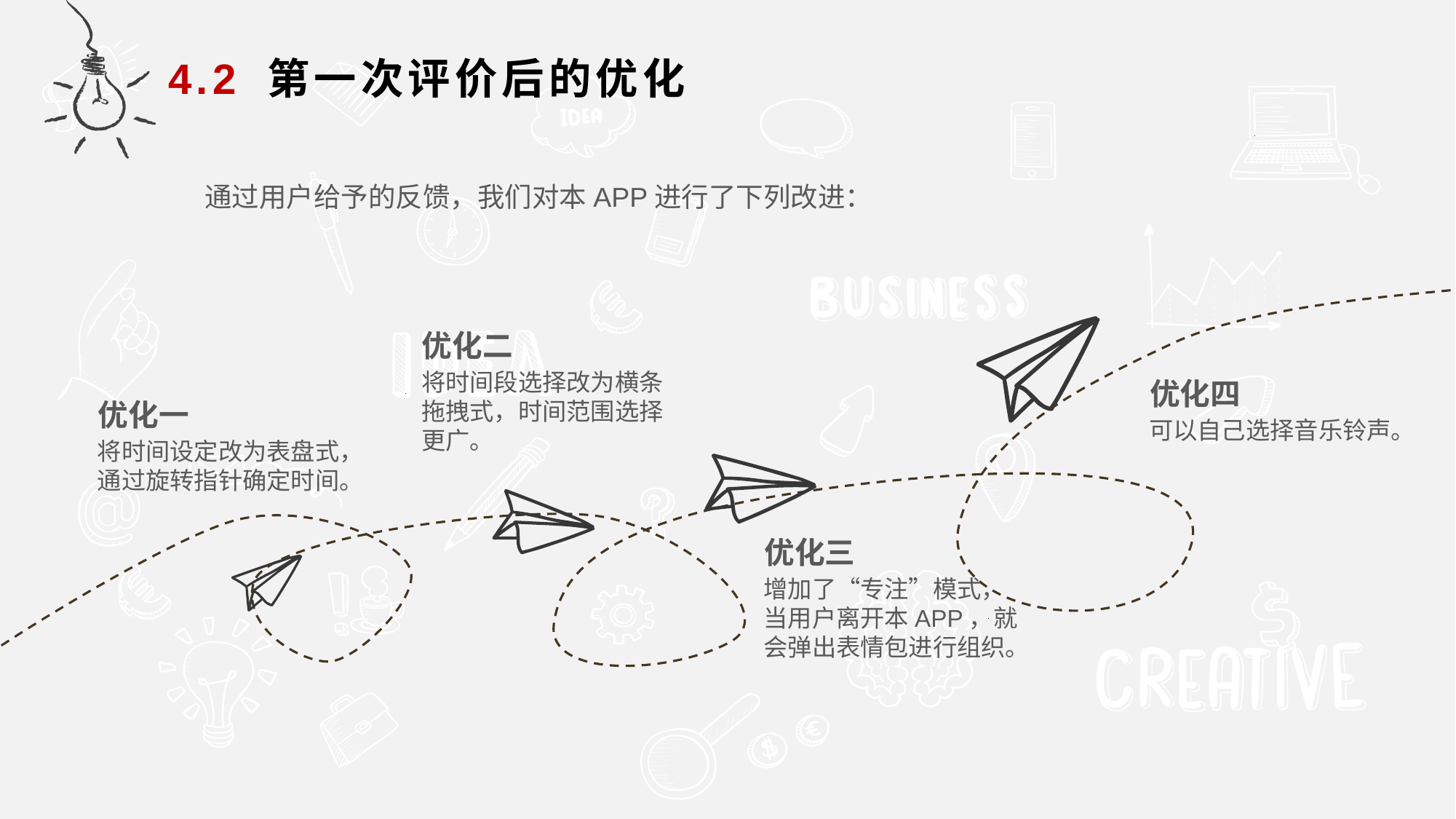

4.2 第一次评价后的优化
通过用户给予的反馈，我们对本APP进行了下列改进：

优化二
将时间段选择改为横条拖拽式，时间范围选择更广。
优化四
可以自己选择音乐铃声。
优化一
将时间设定改为表盘式，通过旋转指针确定时间。

优化三
增加了“专注”模式，当用户离开本APP，就会弹出表情包进行组织。